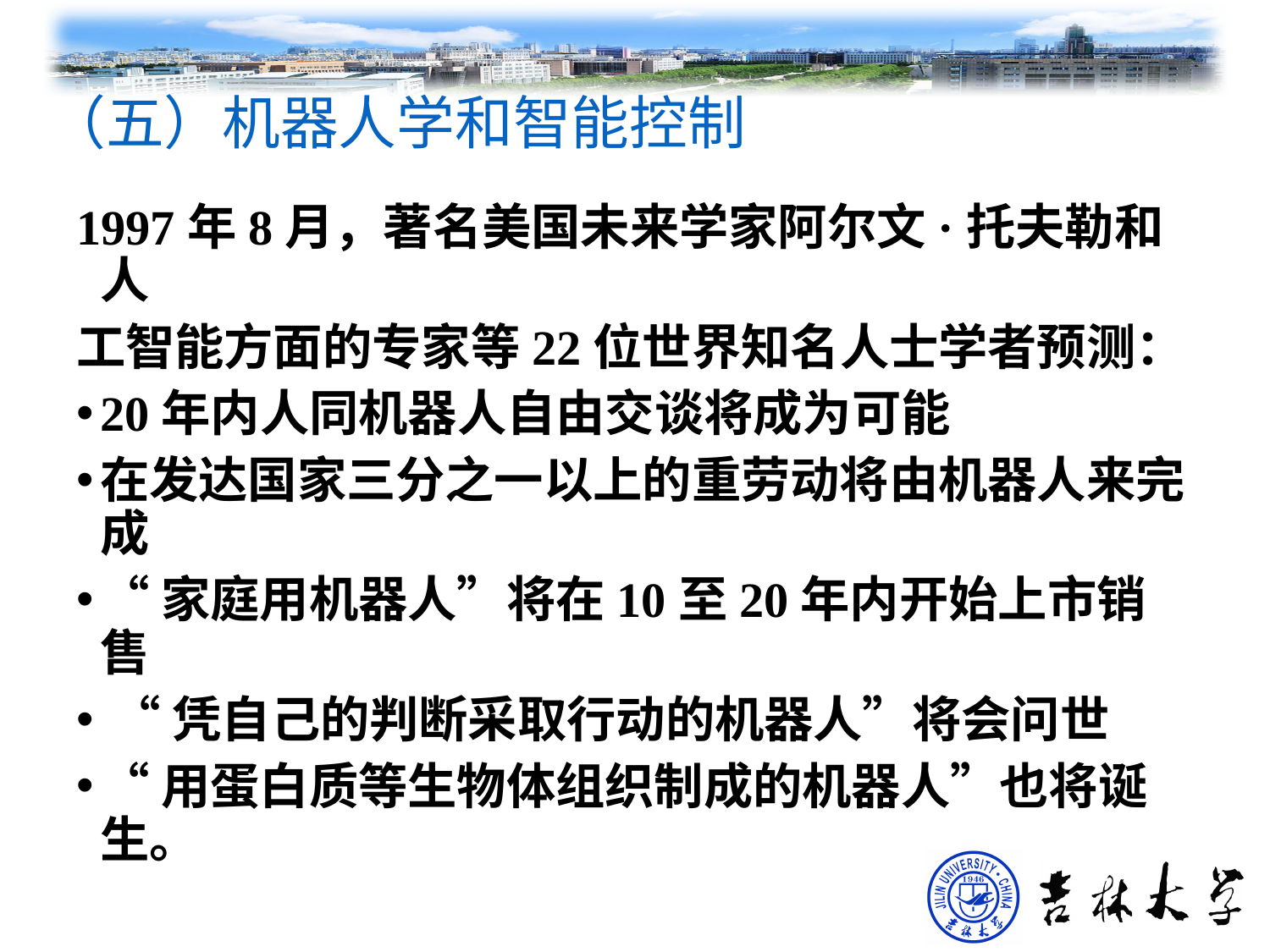

# （五）机器人学和智能控制
1997年8月，著名美国未来学家阿尔文·托夫勒和人
工智能方面的专家等22位世界知名人士学者预测：
20年内人同机器人自由交谈将成为可能
在发达国家三分之一以上的重劳动将由机器人来完成
“家庭用机器人”将在10至20年内开始上市销售
 “凭自己的判断采取行动的机器人”将会问世
“用蛋白质等生物体组织制成的机器人”也将诞生。